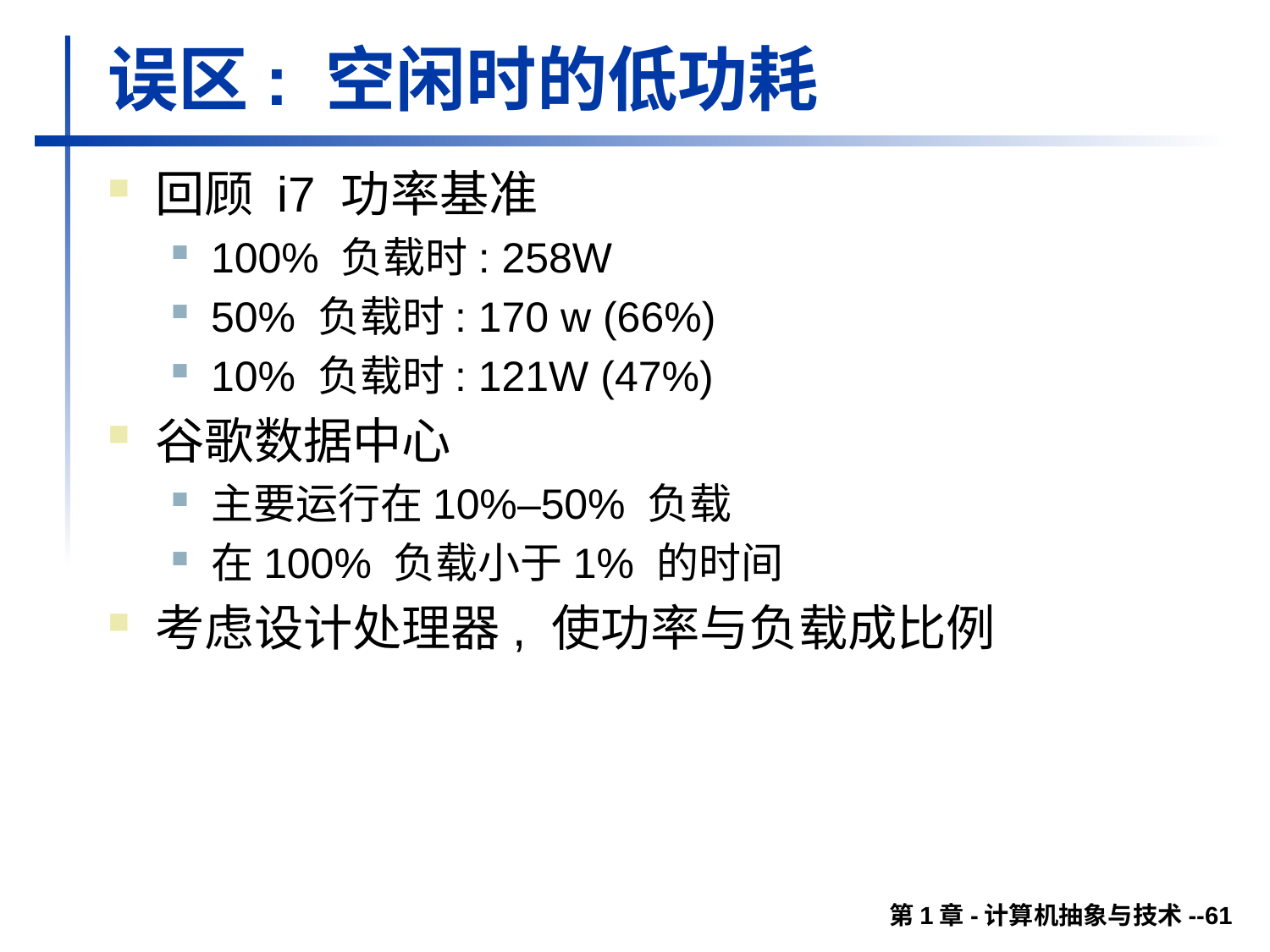

# 误区: 空闲时的低功耗
回顾 i7 功率基准
100% 负载时: 258W
50% 负载时: 170 w (66%)
10% 负载时: 121W (47%)
谷歌数据中心
主要运行在10%–50% 负载
在100% 负载小于1% 的时间
考虑设计处理器, 使功率与负载成比例
第1章-计算机抽象与技术--61